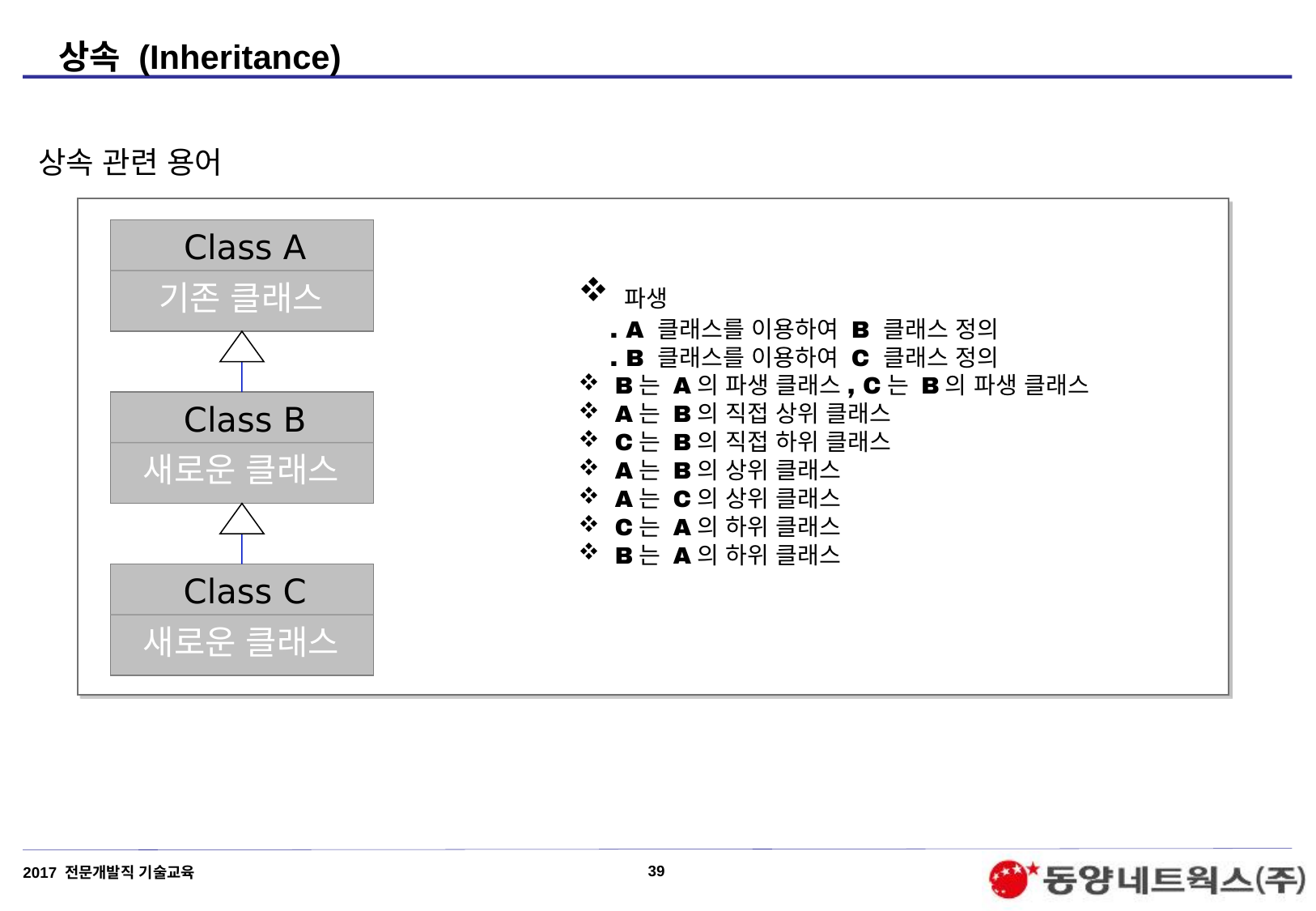

# 상속 (Inheritance)
상속 관련 용어

Class A
 파생
    . A 클래스를 이용하여 B 클래스 정의
    . B 클래스를 이용하여 C 클래스 정의
 B는 A의 파생 클래스, C는 B의 파생 클래스
 A는 B의 직접 상위 클래스
 C는 B의 직접 하위 클래스
 A는 B의 상위 클래스
 A는 C의 상위 클래스
 C는 A의 하위 클래스
 B는 A의 하위 클래스

기존 클래스

Class B

새로운 클래스

Class C

새로운 클래스